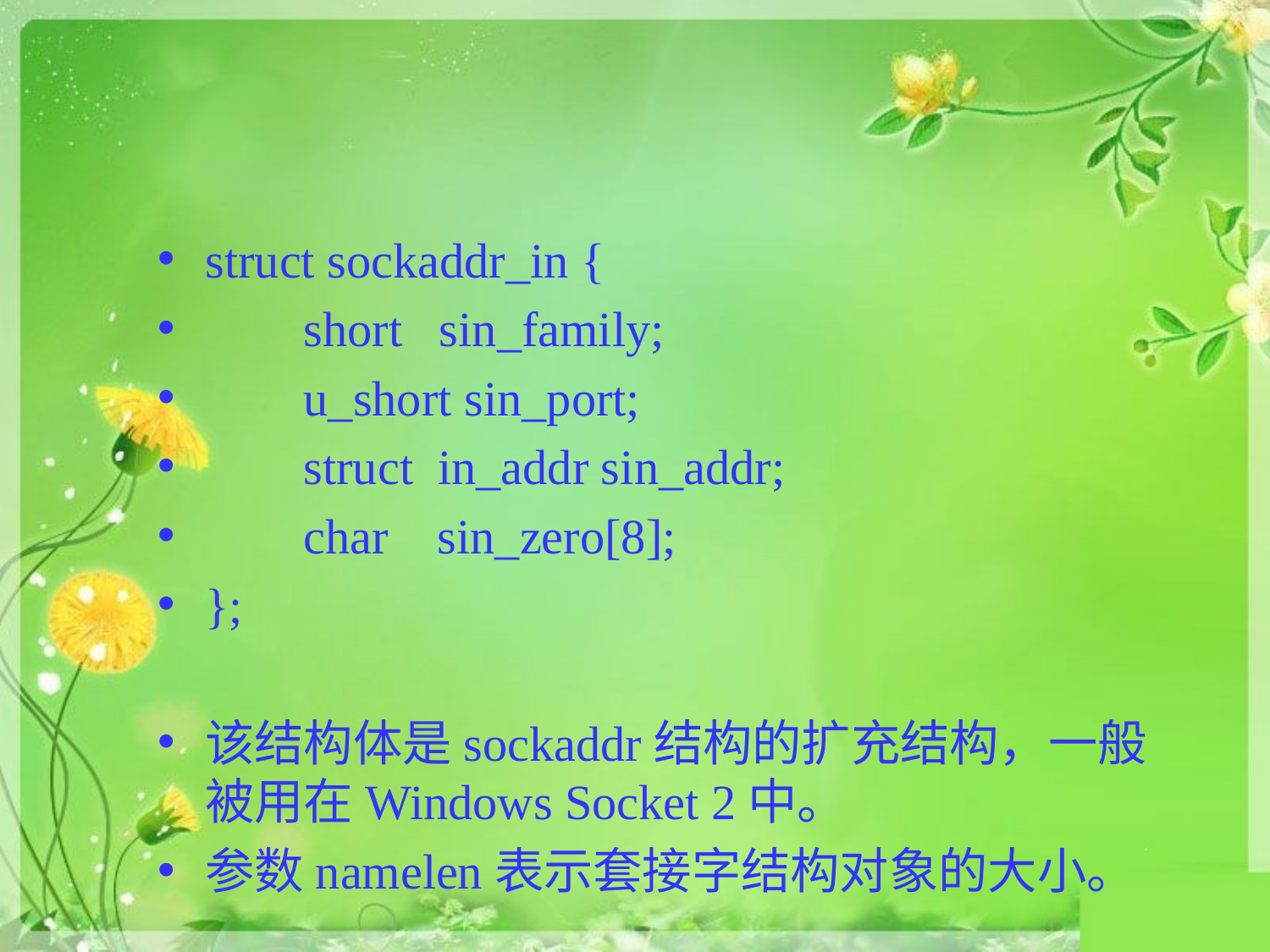

#
struct sockaddr_in {
        short   sin_family;
        u_short sin_port;
        struct  in_addr sin_addr;
        char    sin_zero[8];
};

该结构体是sockaddr结构的扩充结构，一般被用在Windows Socket 2中。
参数namelen表示套接字结构对象的大小。